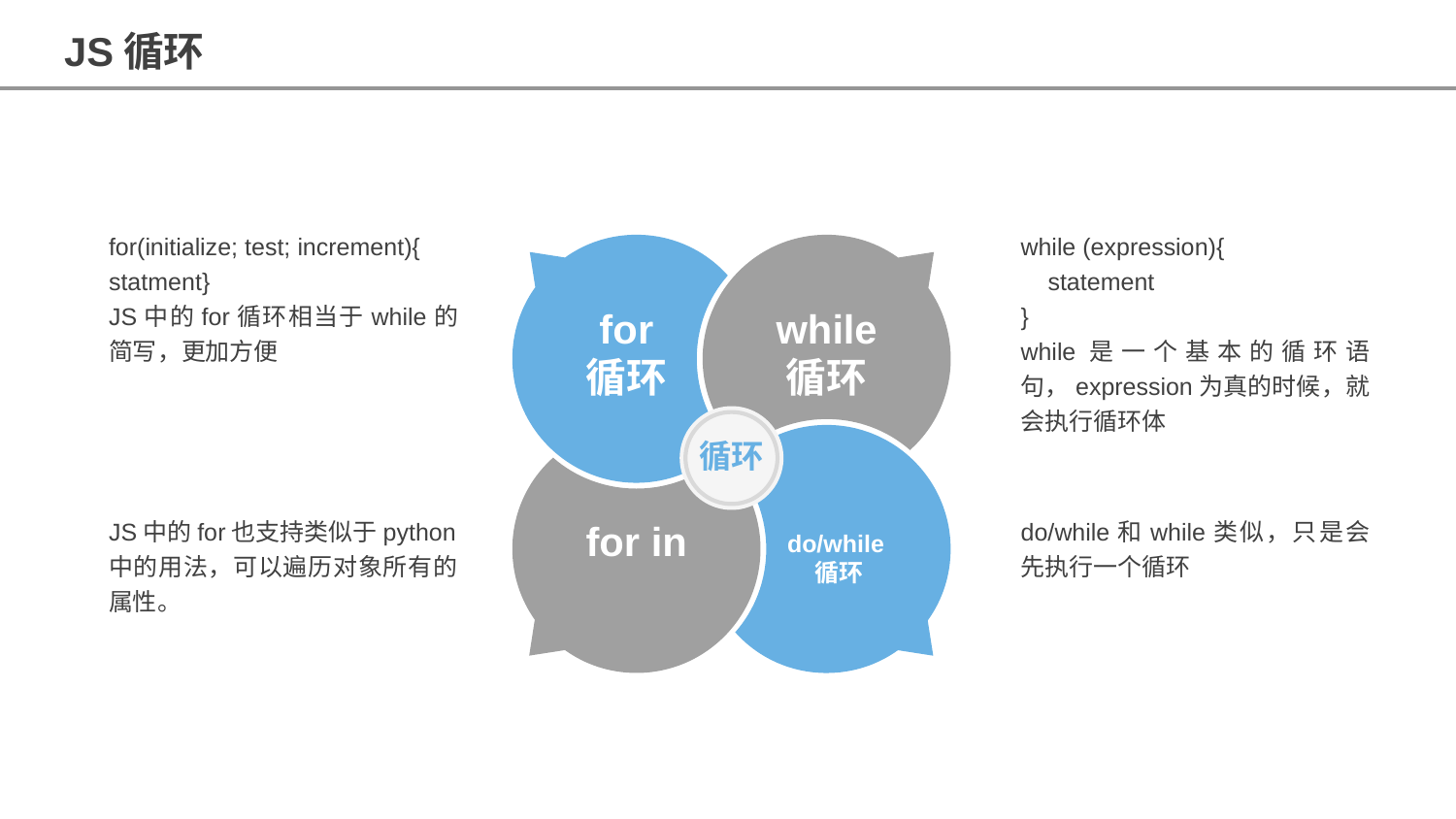

JS循环
for(initialize; test; increment){
statment}
JS中的for循环相当于while的简写，更加方便
while (expression){
    statement
}
while是一个基本的循环语句，expression为真的时候，就会执行循环体

for
循环
while
循环

循环

for in
do/while循环
JS中的for也支持类似于python中的用法，可以遍历对象所有的属性。
do/while和while类似，只是会先执行一个循环